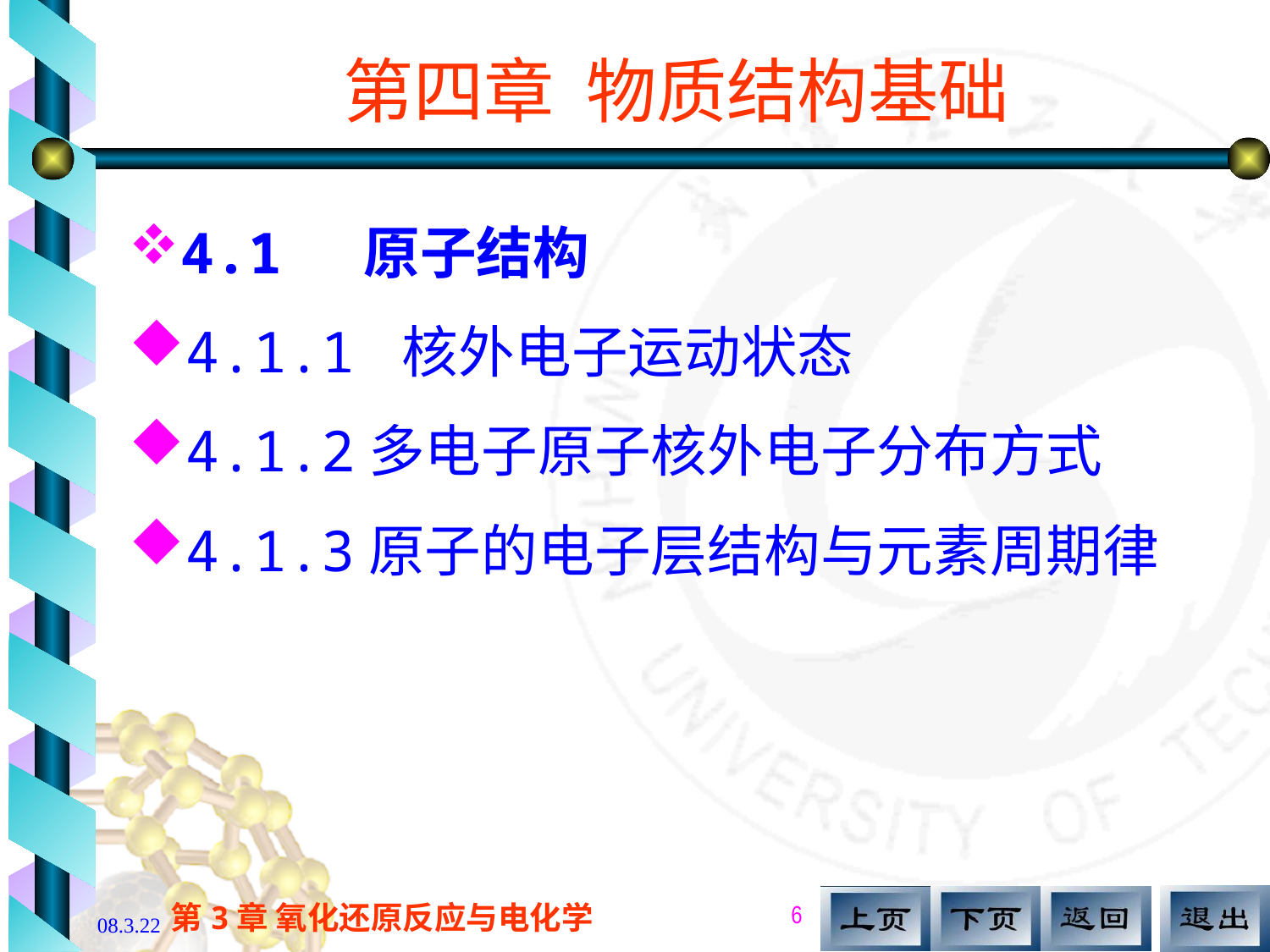

# 第四章  物质结构基础
4.1  原子结构
4.1.1 核外电子运动状态
4.1.2多电子原子核外电子分布方式
4.1.3原子的电子层结构与元素周期律
6